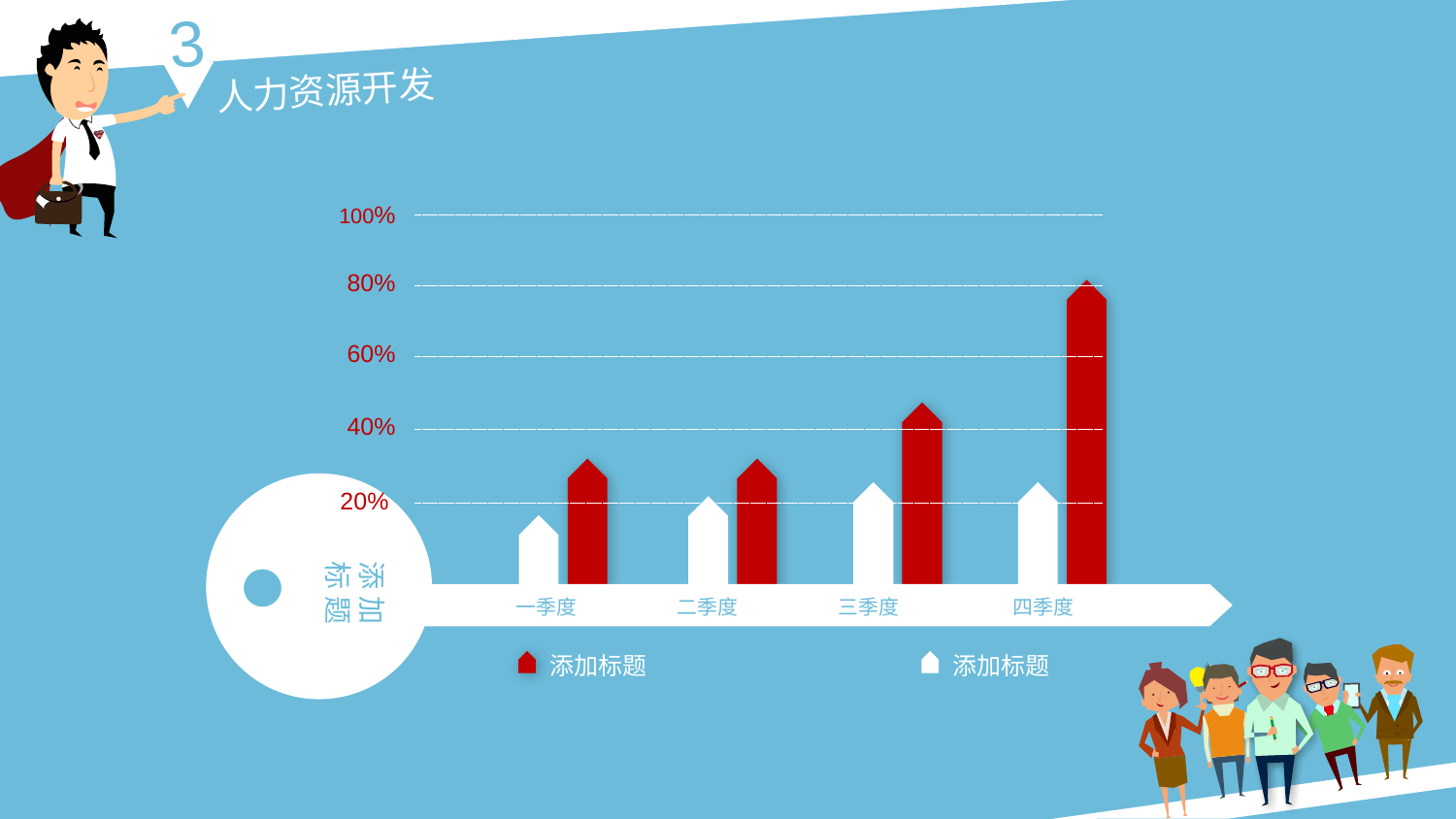

3
人力资源开发
100%
80%

60%
40%

添加
标题
20%
一季度
二季度
三季度
四季度
添加标题

添加标题